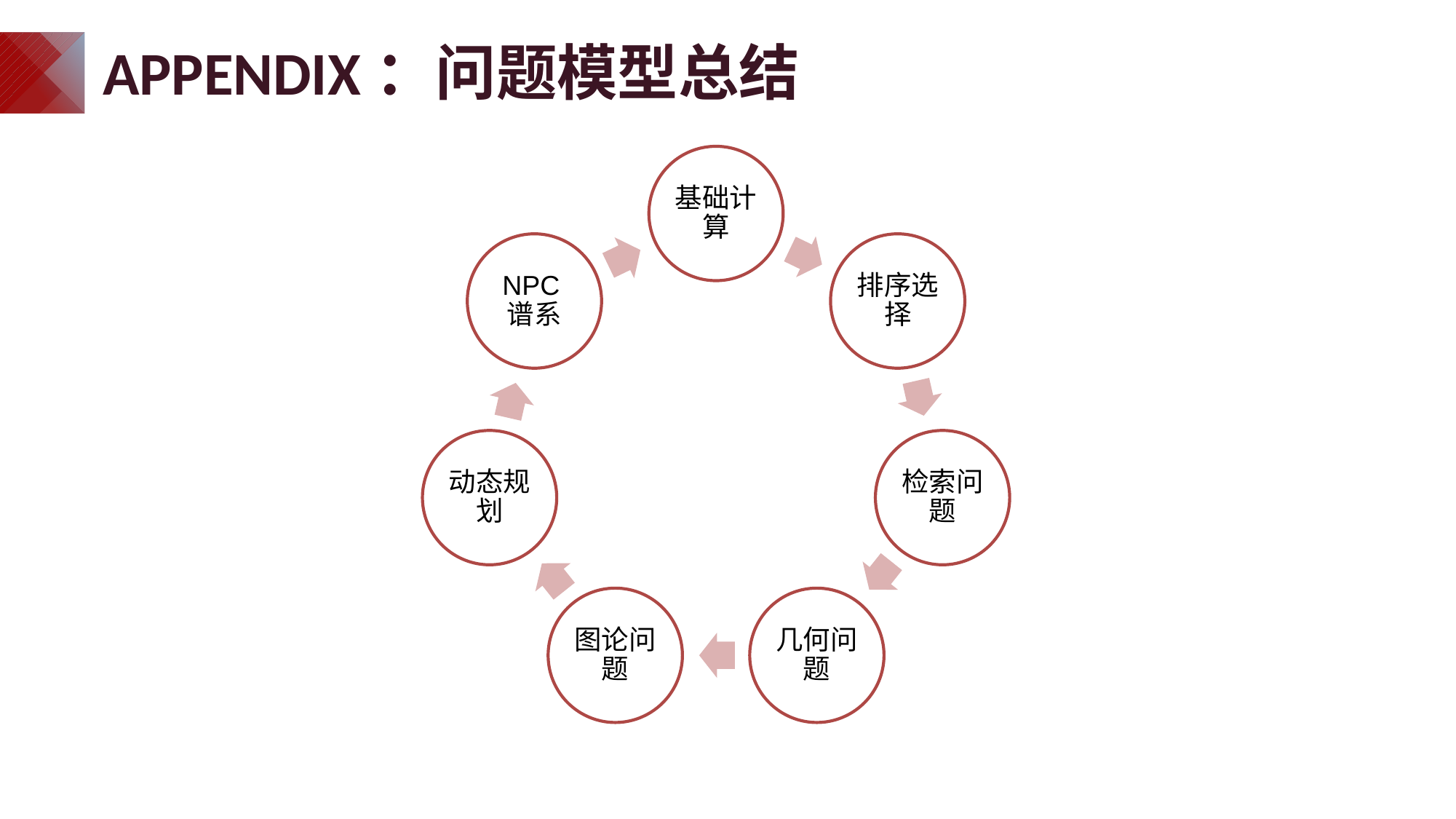

APPENDIX：问题模型总结
基础计算

排序选择

检索问题

几何问题

图论问题

动态规划

NPC谱系